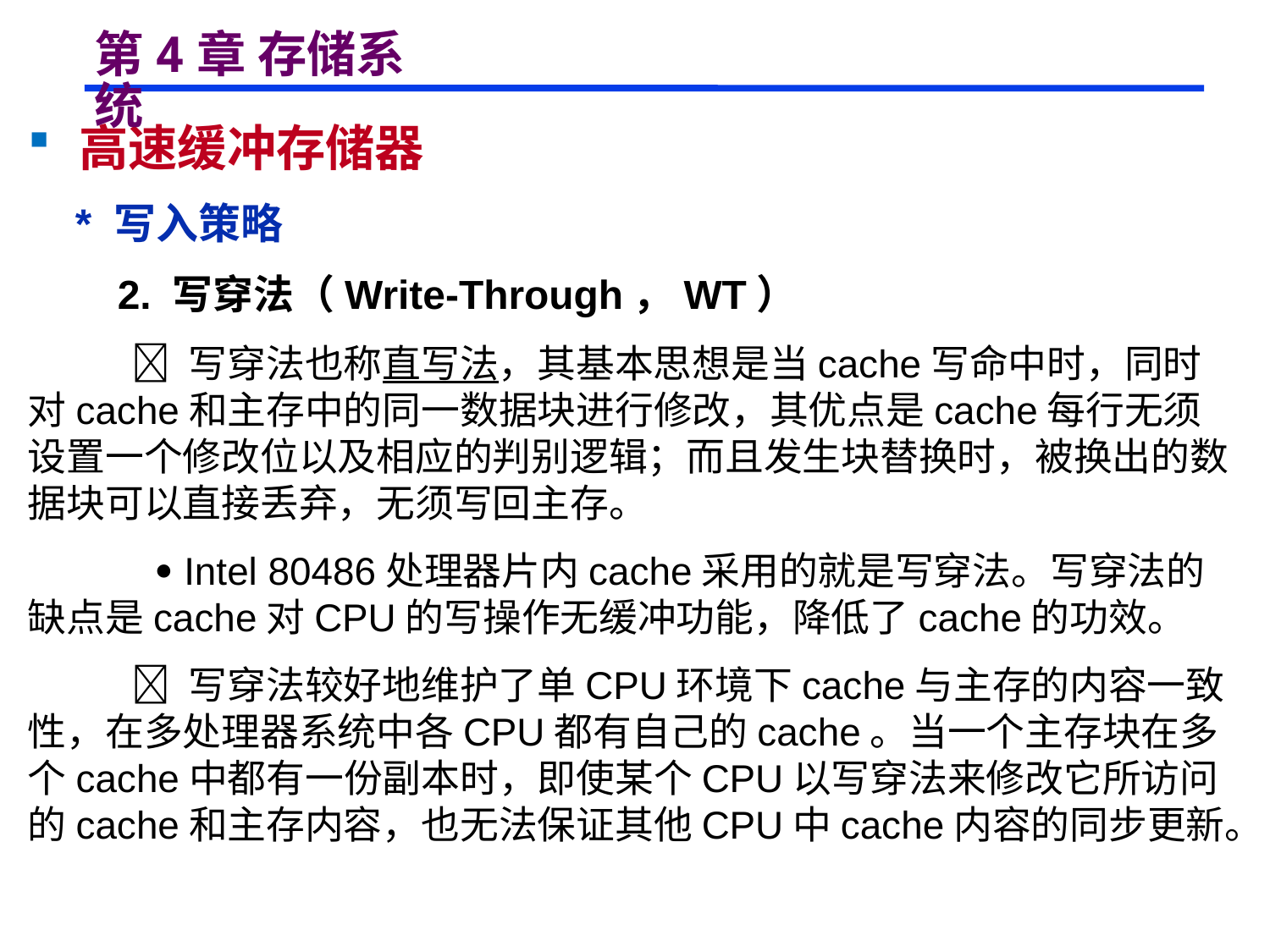

# 第4章 存储系统
 高速缓冲存储器
    * 写入策略
        2. 写穿法（Write-Through，WT）
            • 写穿法也称直写法，其基本思想是当cache写命中时，同时对cache和主存中的同一数据块进行修改，其优点是cache每行无须设置一个修改位以及相应的判别逻辑；而且发生块替换时，被换出的数据块可以直接丢弃，无须写回主存。
            • Intel 80486处理器片内cache采用的就是写穿法。写穿法的缺点是cache对CPU的写操作无缓冲功能，降低了cache的功效。
            • 写穿法较好地维护了单CPU环境下cache与主存的内容一致性，在多处理器系统中各CPU都有自己的cache。当一个主存块在多个cache中都有一份副本时，即使某个CPU以写穿法来修改它所访问的cache和主存内容，也无法保证其他CPU中cache内容的同步更新。